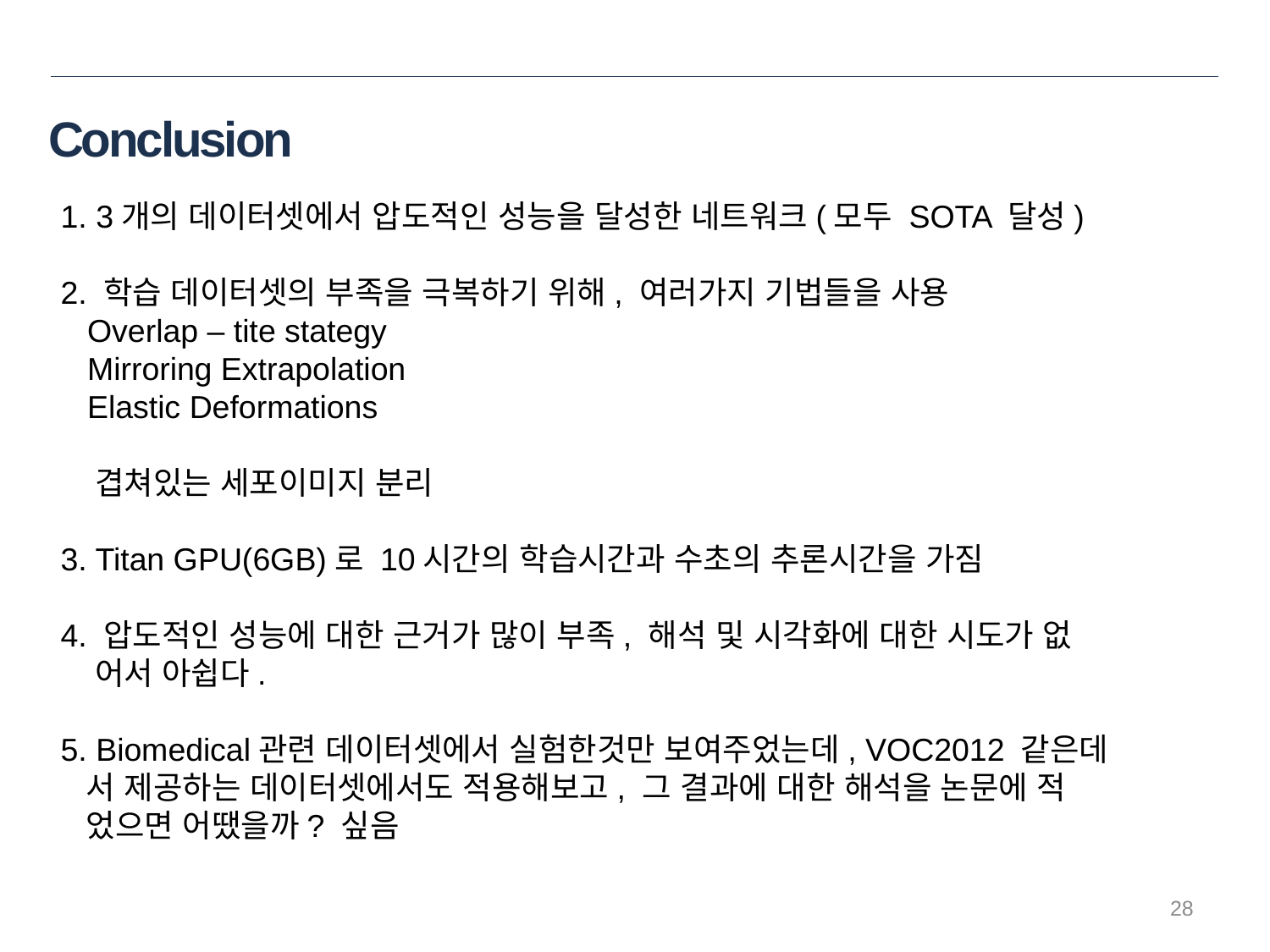

# Conclusion

1. 3개의 데이터셋에서 압도적인 성능을 달성한 네트워크(모두 SOTA 달성)

2. 학습 데이터셋의 부족을 극복하기 위해, 여러가지 기법들을 사용
   Overlap – tite stategy
   Mirroring Extrapolation
   Elastic Deformations

   겹쳐있는 세포이미지 분리

3. Titan GPU(6GB)로 10시간의 학습시간과 수초의 추론시간을 가짐

4. 압도적인 성능에 대한 근거가 많이 부족, 해석 및 시각화에 대한 시도가 없
   어서 아쉽다.

5. Biomedical관련 데이터셋에서 실험한것만 보여주었는데, VOC2012 같은데
  서 제공하는 데이터셋에서도 적용해보고, 그 결과에 대한 해석을 논문에 적
  었으면 어땠을까? 싶음

28